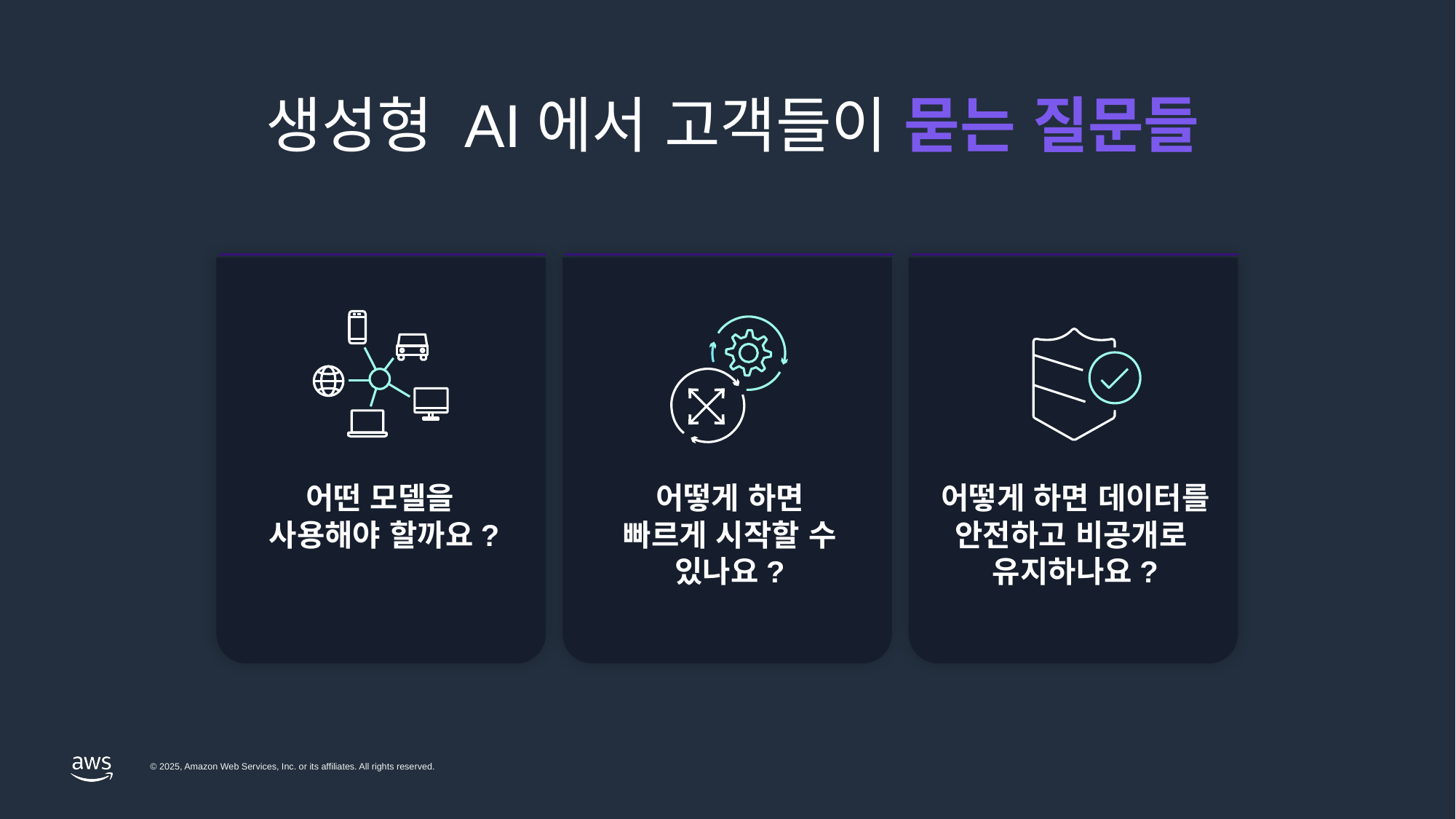

# 생성형 AI에서 고객들이 묻는 질문들

어떻게 하면
빠르게 시작할 수
있나요?
어떻게 하면 데이터를
안전하고 비공개로
유지하나요?
어떤 모델을
사용해야 할까요?